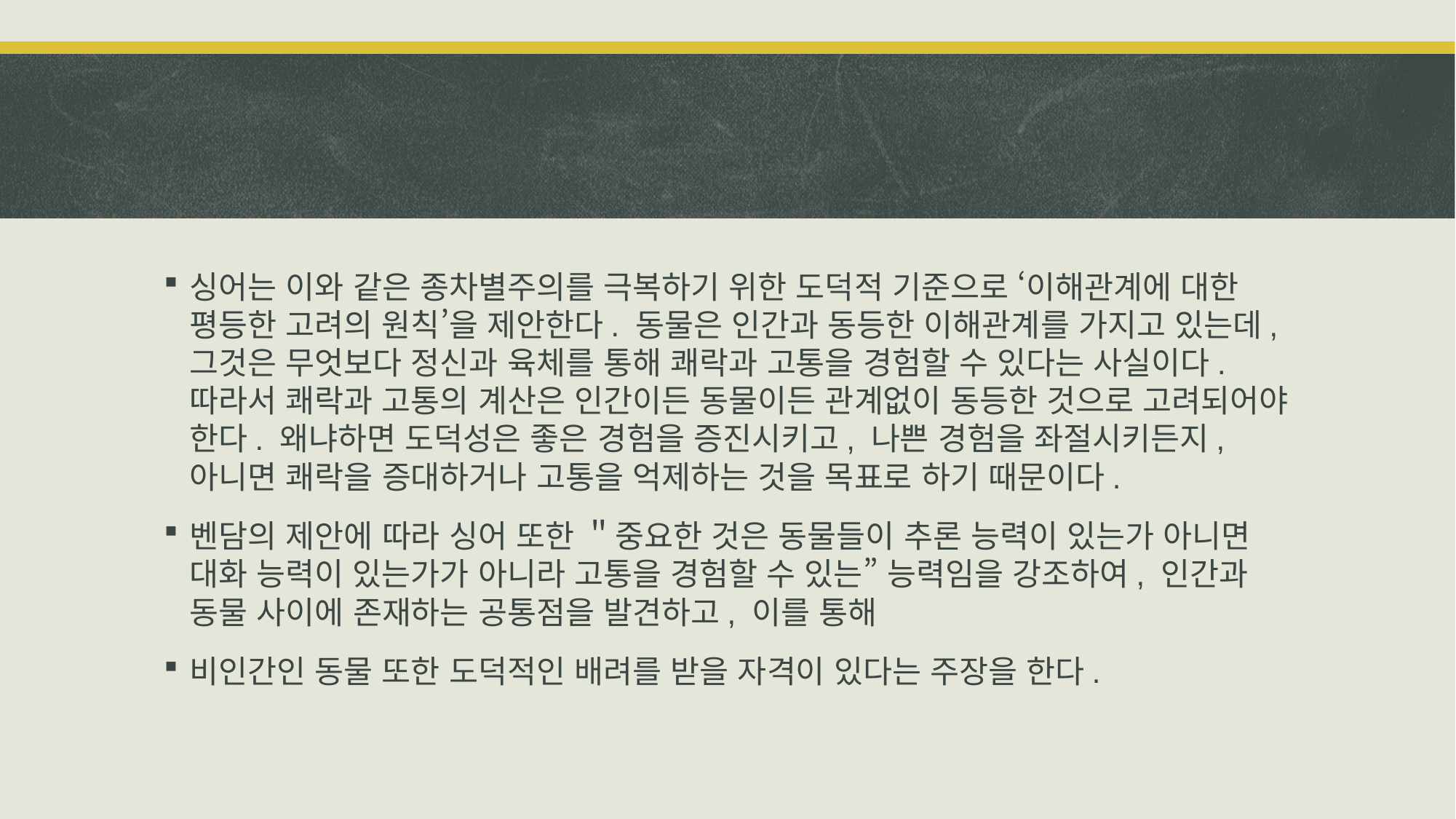

#
싱어는 이와 같은 종차별주의를 극복하기 위한 도덕적 기준으로 ‘이해관계에 대한 평등한 고려의 원칙’을 제안한다. 동물은 인간과 동등한 이해관계를 가지고 있는데, 그것은 무엇보다 정신과 육체를 통해 쾌락과 고통을 경험할 수 있다는 사실이다. 따라서 쾌락과 고통의 계산은 인간이든 동물이든 관계없이 동등한 것으로 고려되어야 한다. 왜냐하면 도덕성은 좋은 경험을 증진시키고, 나쁜 경험을 좌절시키든지, 아니면 쾌락을 증대하거나 고통을 억제하는 것을 목표로 하기 때문이다.
벤담의 제안에 따라 싱어 또한 ＂중요한 것은 동물들이 추론 능력이 있는가 아니면 대화 능력이 있는가가 아니라 고통을 경험할 수 있는” 능력임을 강조하여, 인간과 동물 사이에 존재하는 공통점을 발견하고, 이를 통해
비인간인 동물 또한 도덕적인 배려를 받을 자격이 있다는 주장을 한다.